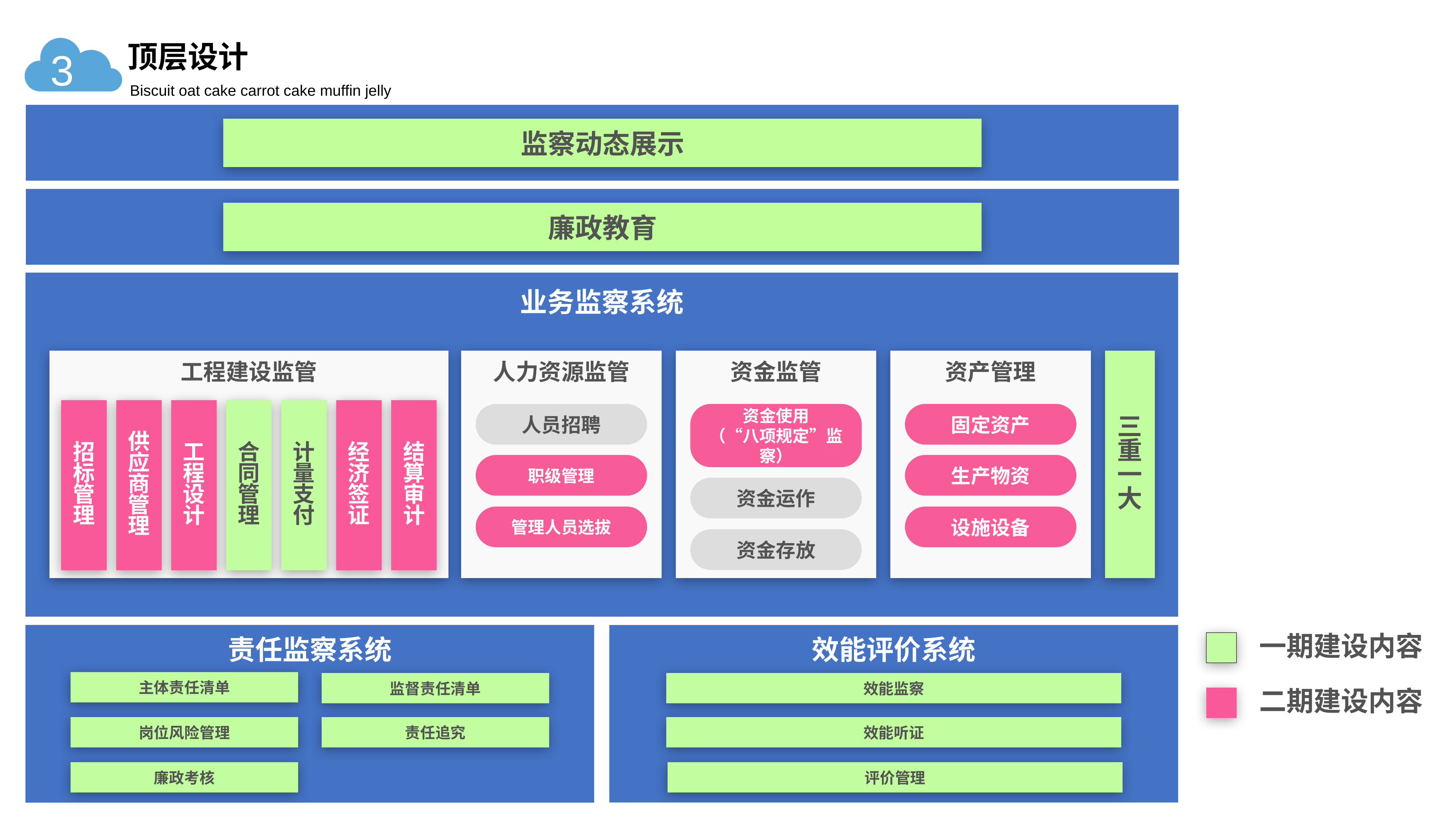

顶层设计
3

Biscuit oat cake carrot cake muffin jelly

监察动态展示

廉政教育
业务监察系统
工程建设监管
招标管理
供应商管理
工程设计
合同管理
计量支付
经济签证
结算审计
人力资源监管
人员招聘
职级管理
管理人员选拔
三重一大
资金监管
资金使用
（“八项规定”监察）
资金运作
资金存放
资产管理
固定资产
生产物资
设施设备
一期建设内容

二期建设内容

责任监察系统
主体责任清单
监督责任清单
岗位风险管理
责任追究
廉政考核
效能评价系统
效能监察
效能听证
评价管理
23